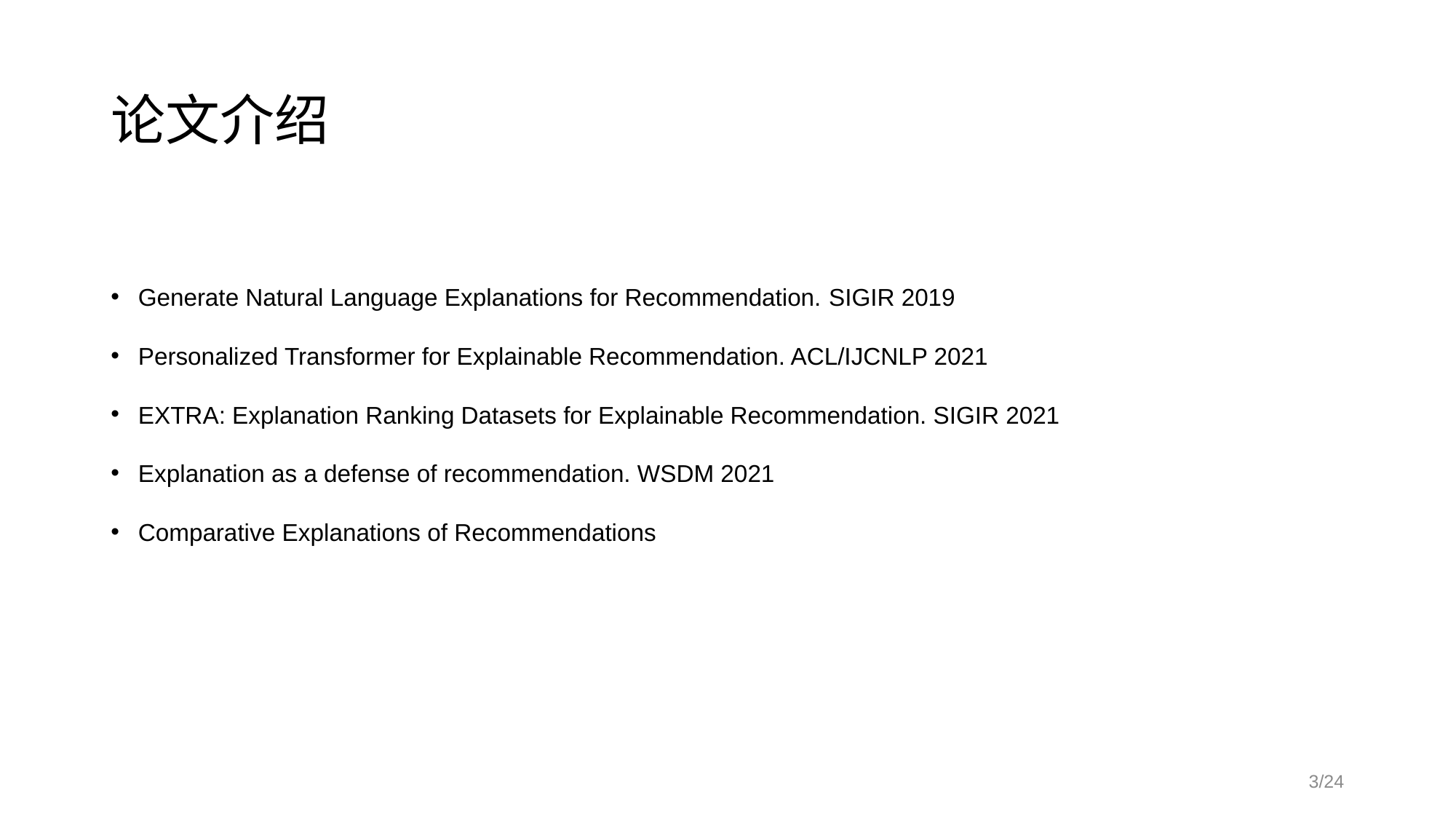

# 论文介绍

Generate Natural Language Explanations for Recommendation. SIGIR 2019
Personalized Transformer for Explainable Recommendation. ACL/IJCNLP 2021
EXTRA: Explanation Ranking Datasets for Explainable Recommendation. SIGIR 2021
Explanation as a defense of recommendation. WSDM 2021
Comparative Explanations of Recommendations
3/24